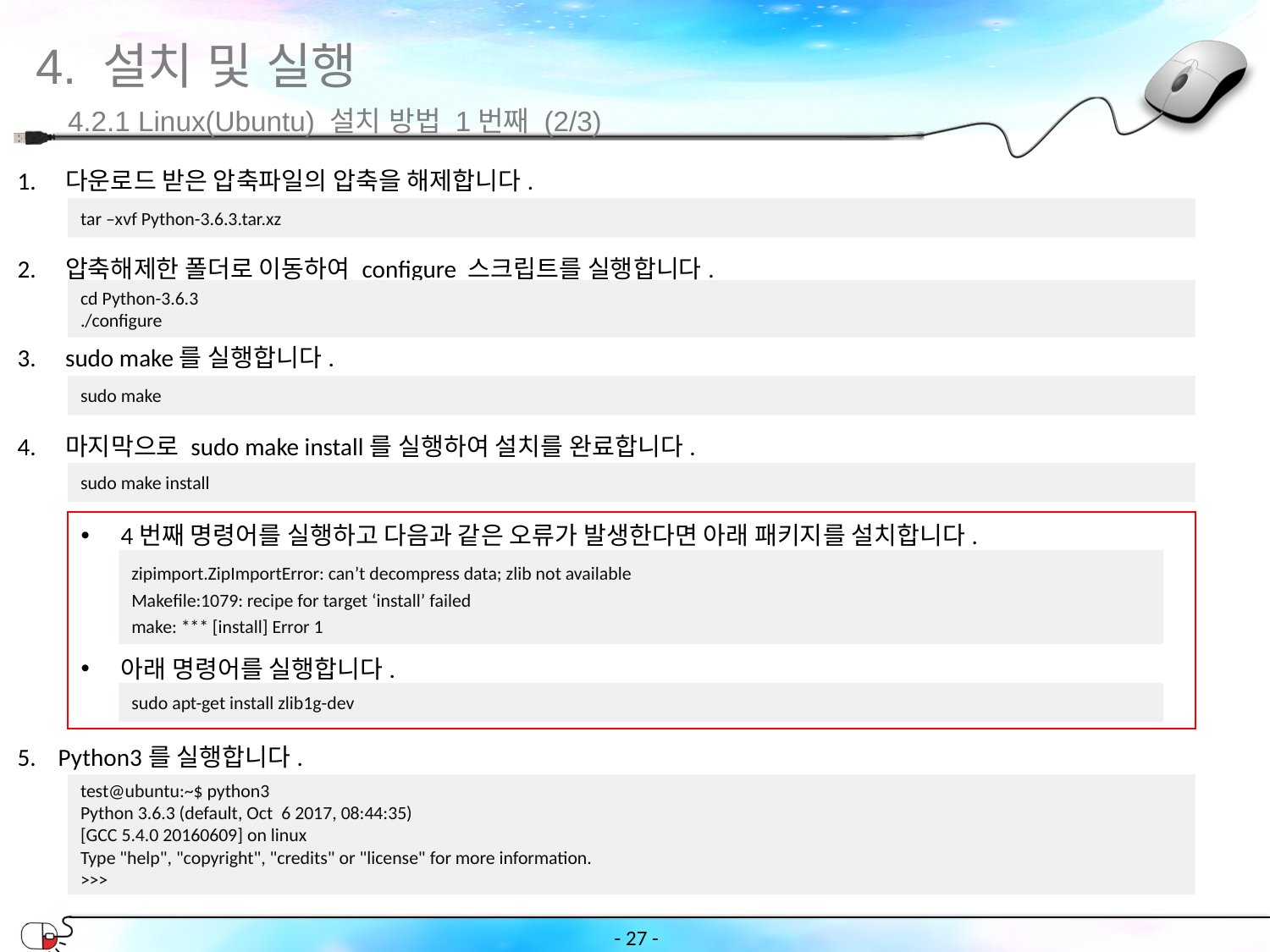

4. 설치 및 실행
4.2.1 Linux(Ubuntu) 설치 방법 1번째 (2/3)
다운로드 받은 압축파일의 압축을 해제합니다.

압축해제한 폴더로 이동하여 configure 스크립트를 실행합니다.

sudo make를 실행합니다.

마지막으로 sudo make install를 실행하여 설치를 완료합니다.

4번째 명령어를 실행하고 다음과 같은 오류가 발생한다면 아래 패키지를 설치합니다.

아래 명령어를 실행합니다.

5.    Python3를 실행합니다.

tar –xvf Python-3.6.3.tar.xz
cd Python-3.6.3
./configure
sudo make
sudo make install

zipimport.ZipImportError: can’t decompress data; zlib not available
Makefile:1079: recipe for target ‘install’ failed
make: *** [install] Error 1
sudo apt-get install zlib1g-dev
test@ubuntu:~$ python3
Python 3.6.3 (default, Oct  6 2017, 08:44:35)
[GCC 5.4.0 20160609] on linux
Type "help", "copyright", "credits" or "license" for more information.
>>>
- 27 -